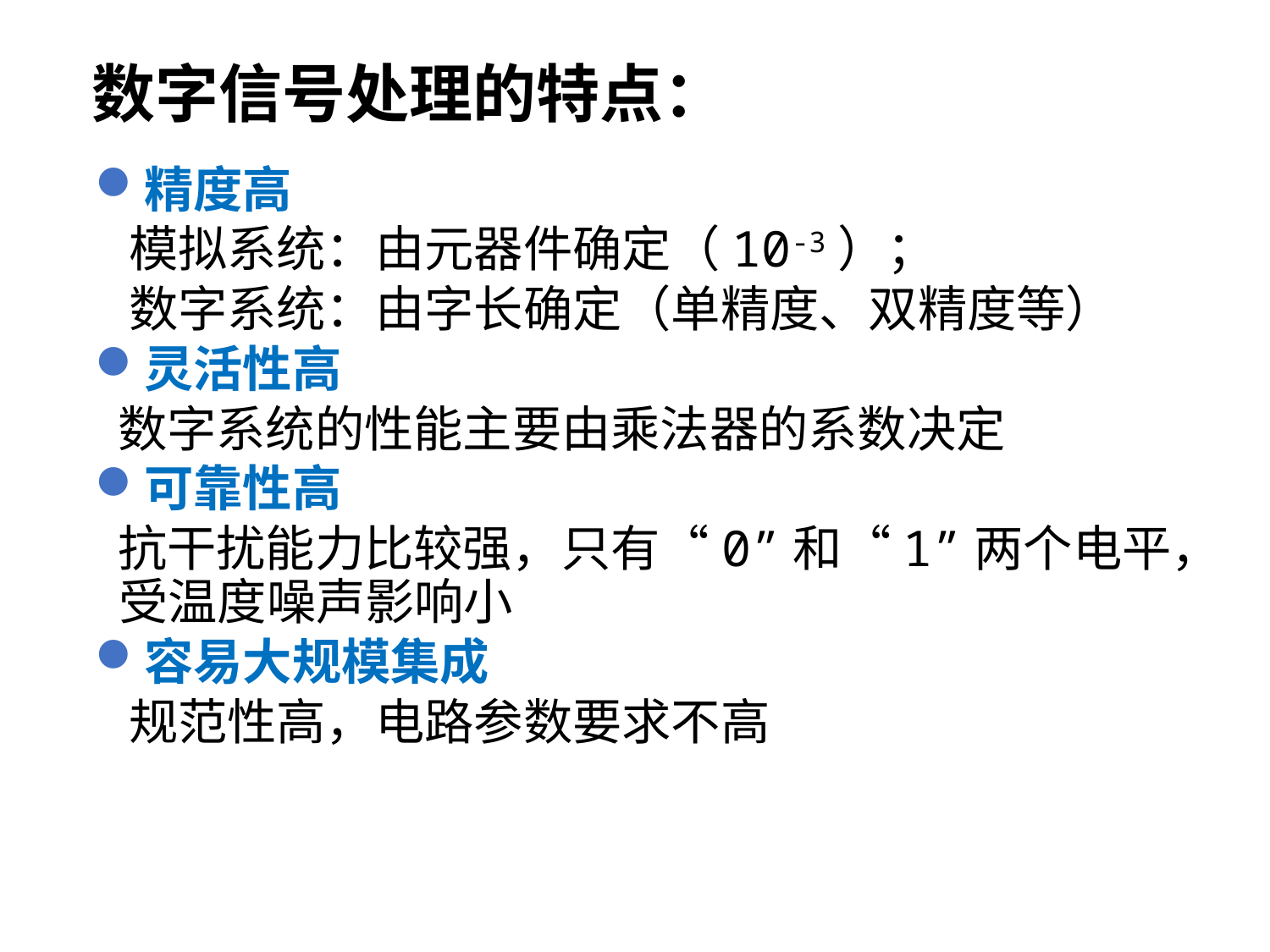

数字信号处理的特点：
精度高
  模拟系统：由元器件确定（10-3）；
  数字系统：由字长确定（单精度、双精度等）
灵活性高
 数字系统的性能主要由乘法器的系数决定
可靠性高
 抗干扰能力比较强，只有“0”和“1”两个电平，受温度噪声影响小
容易大规模集成
  规范性高，电路参数要求不高